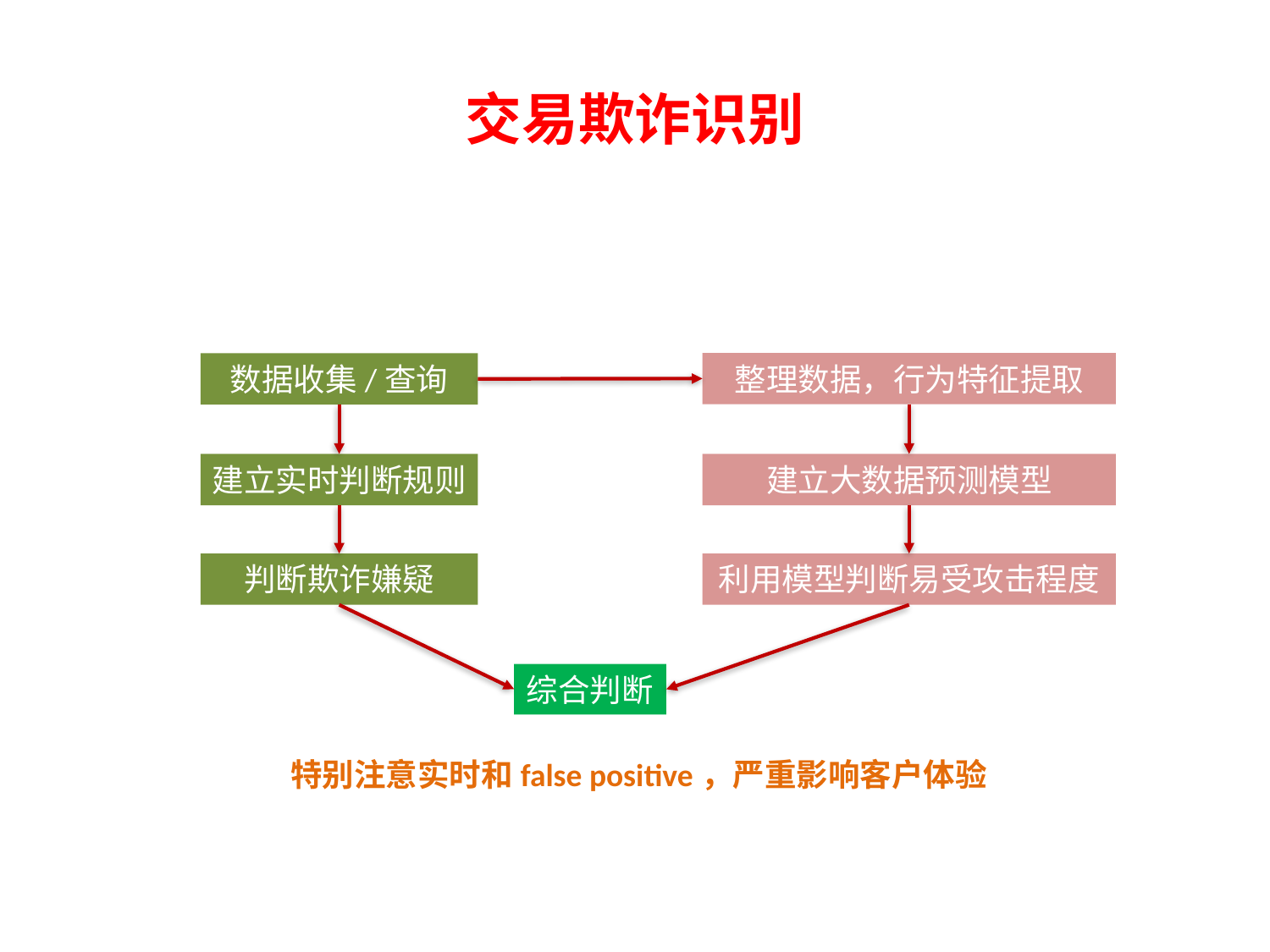

# 交易欺诈识别

整理数据，行为特征提取
数据收集/查询
建立实时判断规则
建立大数据预测模型
判断欺诈嫌疑
利用模型判断易受攻击程度
综合判断
特别注意实时和false positive，严重影响客户体验